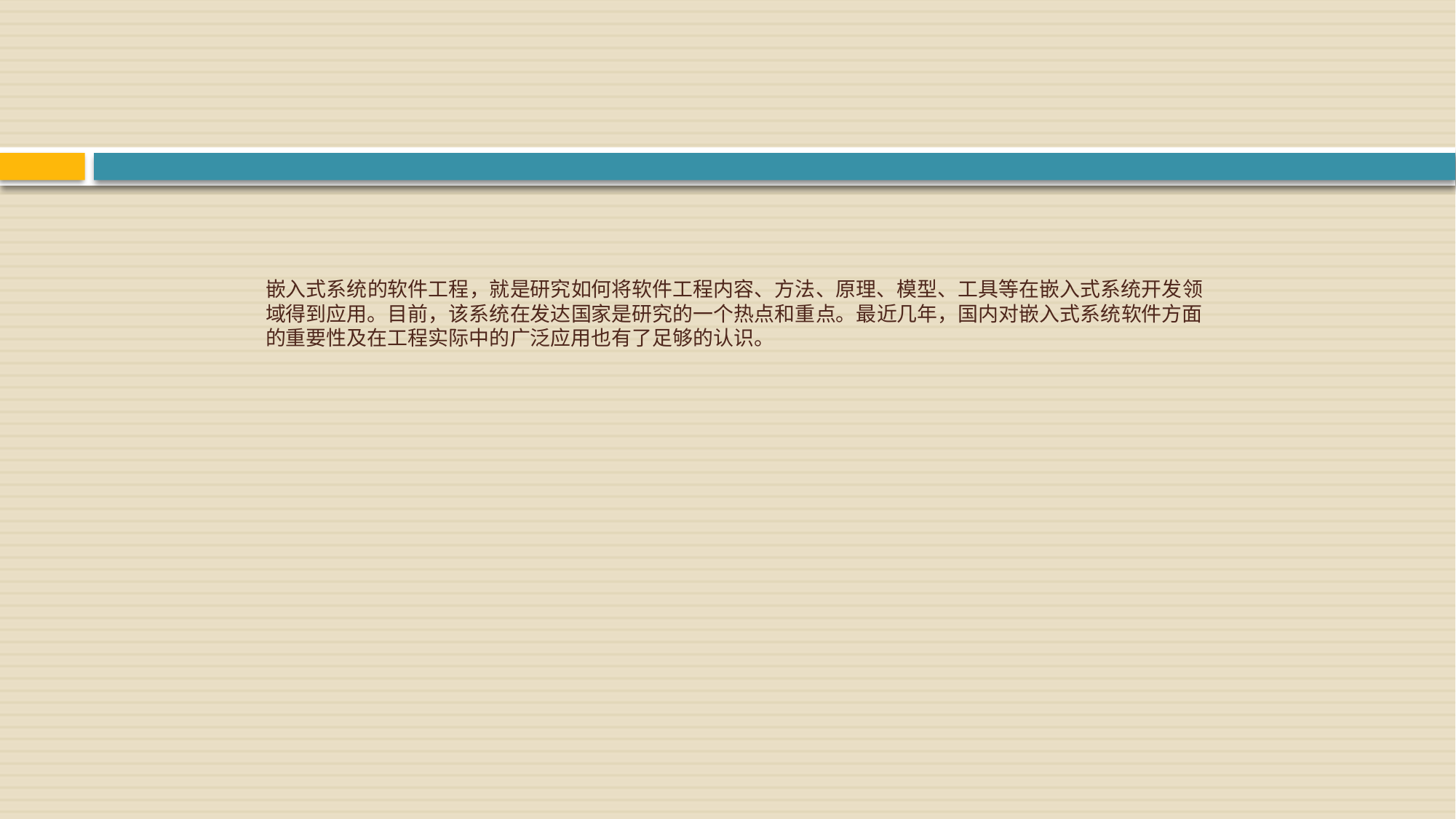

# 嵌入式系统的软件工程，就是研究如何将软件工程内容、方法、原理、模型、工具等在嵌入式系统开发领域得到应用。目前，该系统在发达国家是研究的一个热点和重点。最近几年，国内对嵌入式系统软件方面的重要性及在工程实际中的广泛应用也有了足够的认识。